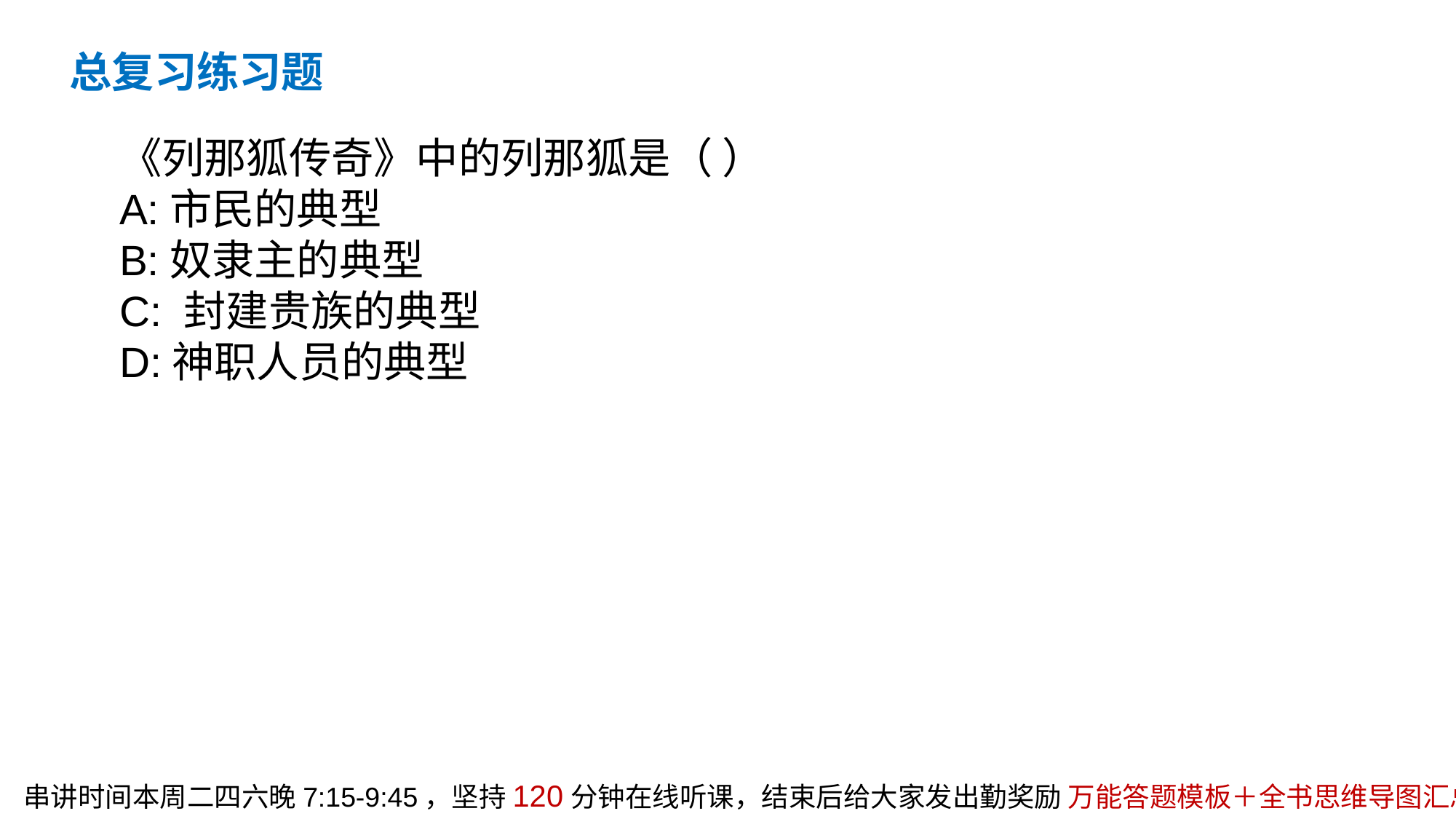

总复习练习题
《列那狐传奇》中的列那狐是（ ）
A:市民的典型
B:奴隶主的典型
C: 封建贵族的典型
D:神职人员的典型